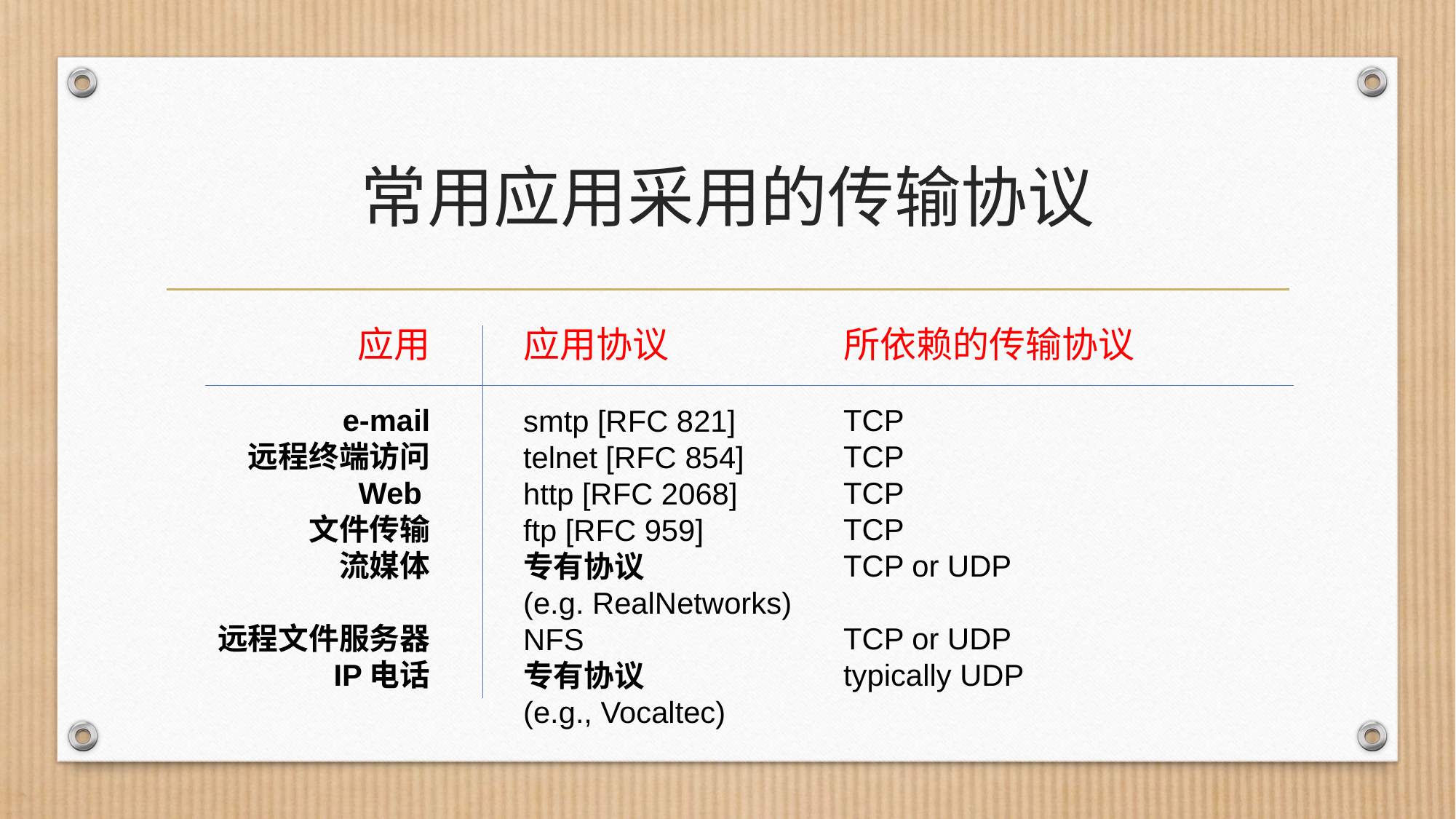

# 常用应用采用的传输协议

应用协议

smtp [RFC 821]
telnet [RFC 854]
http [RFC 2068]
ftp [RFC 959]
专有协议
(e.g. RealNetworks)
NFS
专有协议
(e.g., Vocaltec)
应用

e-mail
远程终端访问
Web
文件传输
流媒体

远程文件服务器
IP电话

所依赖的传输协议

TCP
TCP
TCP
TCP
TCP or UDP

TCP or UDP
typically UDP